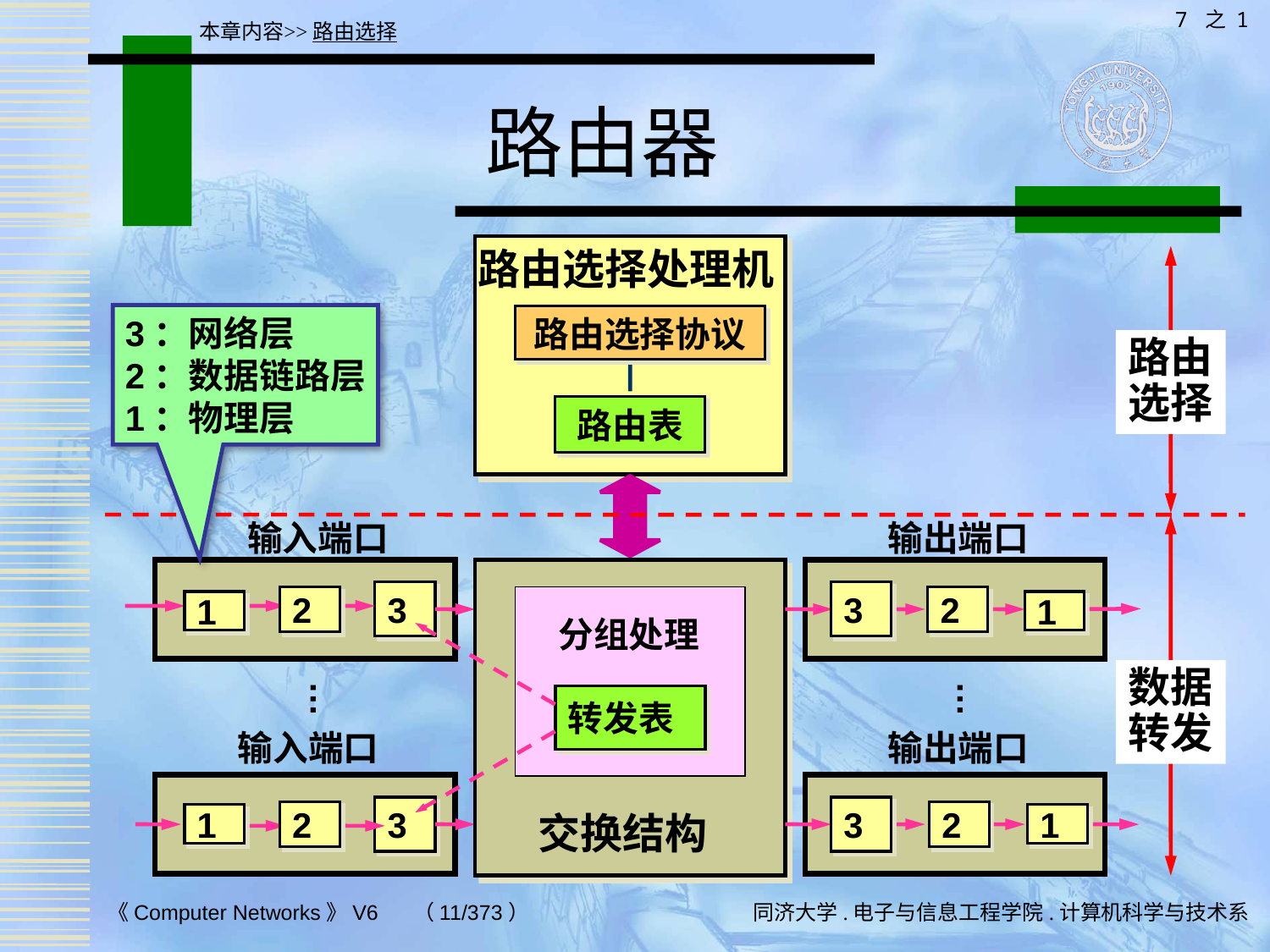

7 之 1
本章内容>>路由选择
# 路由器
路由选择处理机

3：网络层
2：数据链路层
1：物理层
路由选择协议
路由
选择

路由表

输入端口
输出端口

3
3
2

2
1
1

分组处理

数据
转发
…
…
转发表
输入端口
输出端口

3
3
交换结构
2
2
1
1